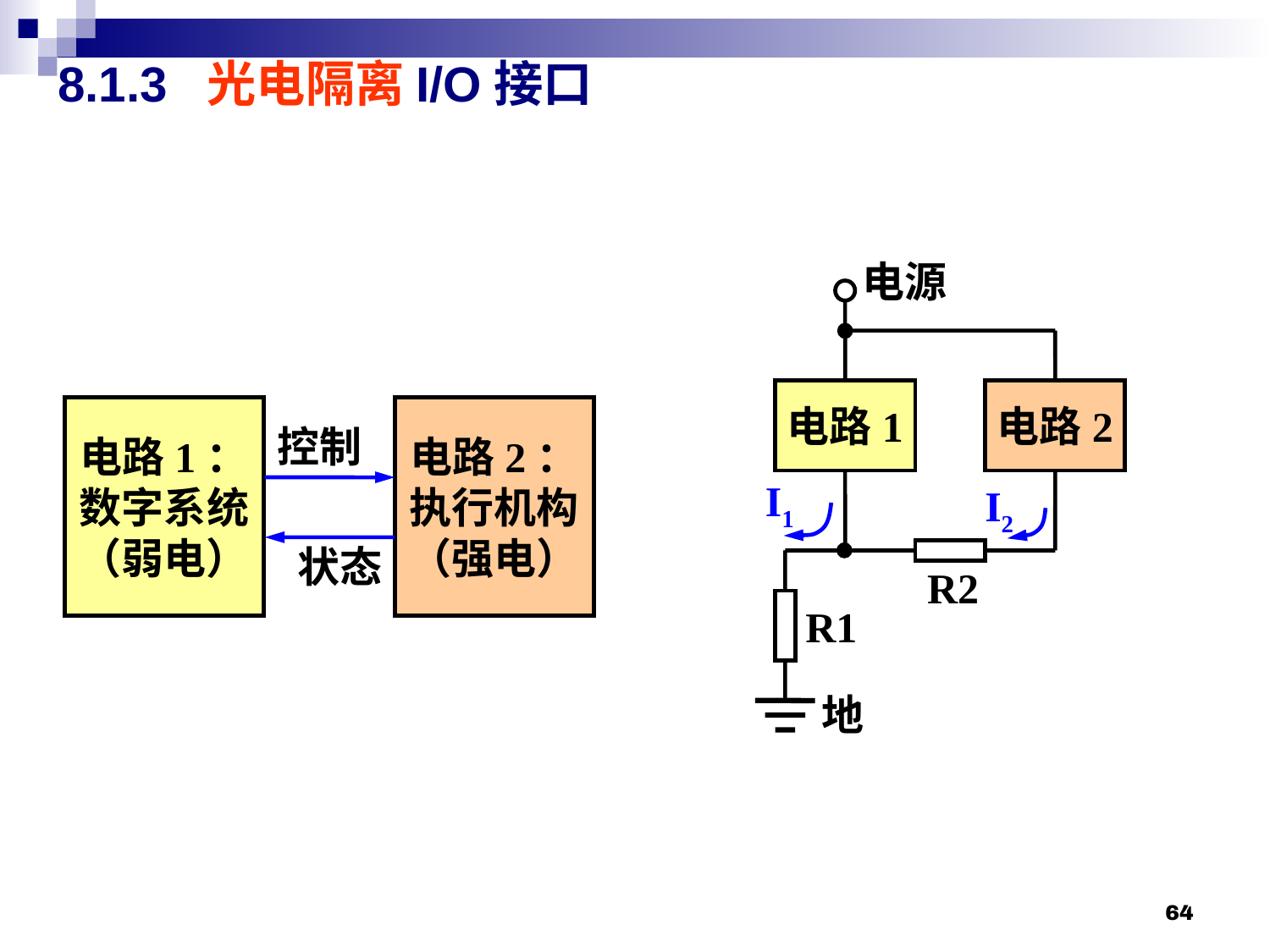

# 8.1.3  光电隔离I/O接口
电源

电路1
电路2
电路1：
数字系统
（弱电）
电路2：
执行机构
（强电）
控制
I1

I2

状态

R2
R1

地

64